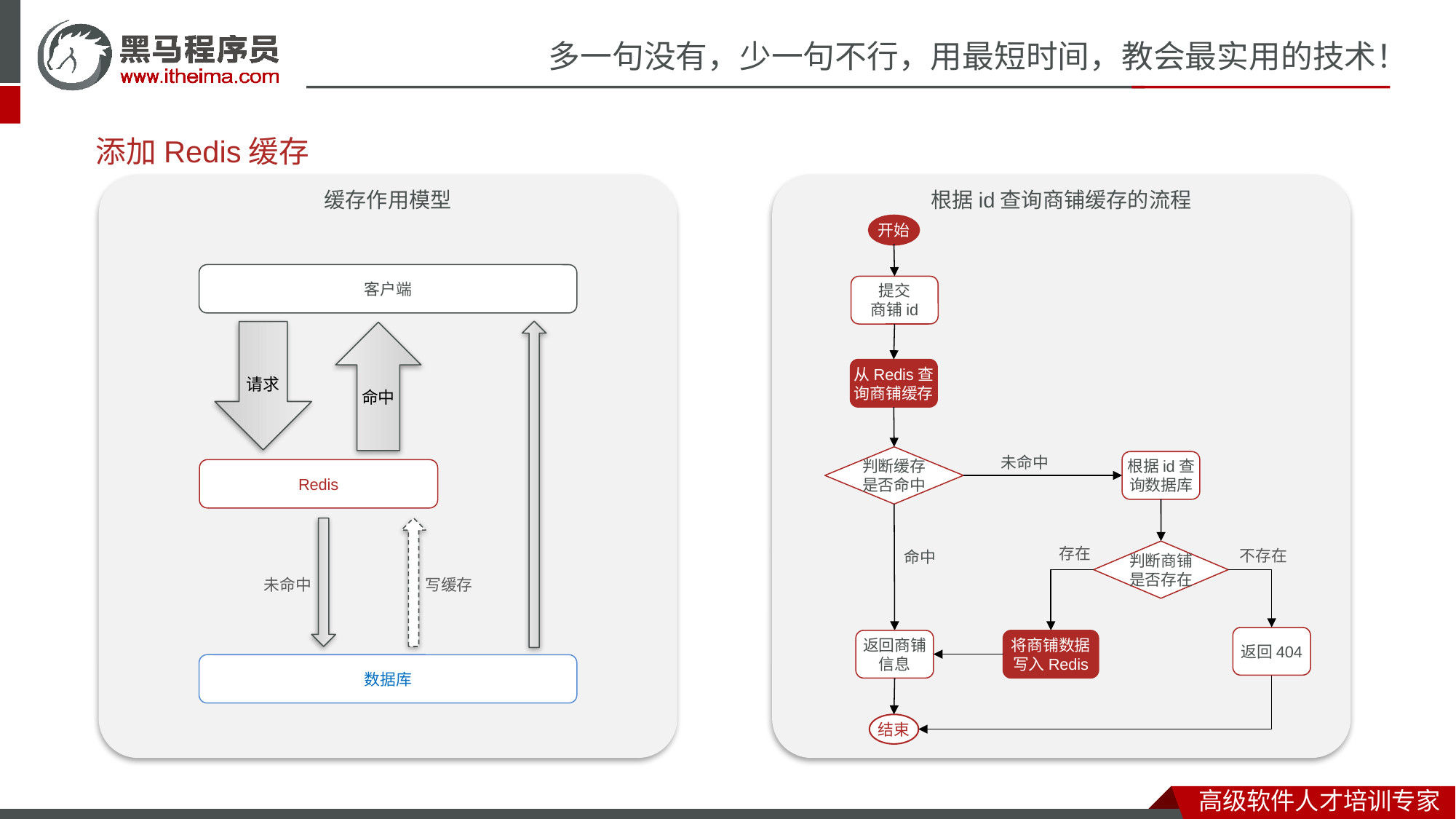

添加Redis缓存
缓存作用模型
根据id查询商铺缓存的流程
开始
客户端
提交
商铺id

请求
命中
从Redis查询商铺缓存
判断缓存
是否命中
未命中
根据id查询数据库
Redis

存在
不存在
判断商铺
是否存在
命中
未命中
写缓存

返回404
返回商铺信息
将商铺数据写入Redis
数据库
结束